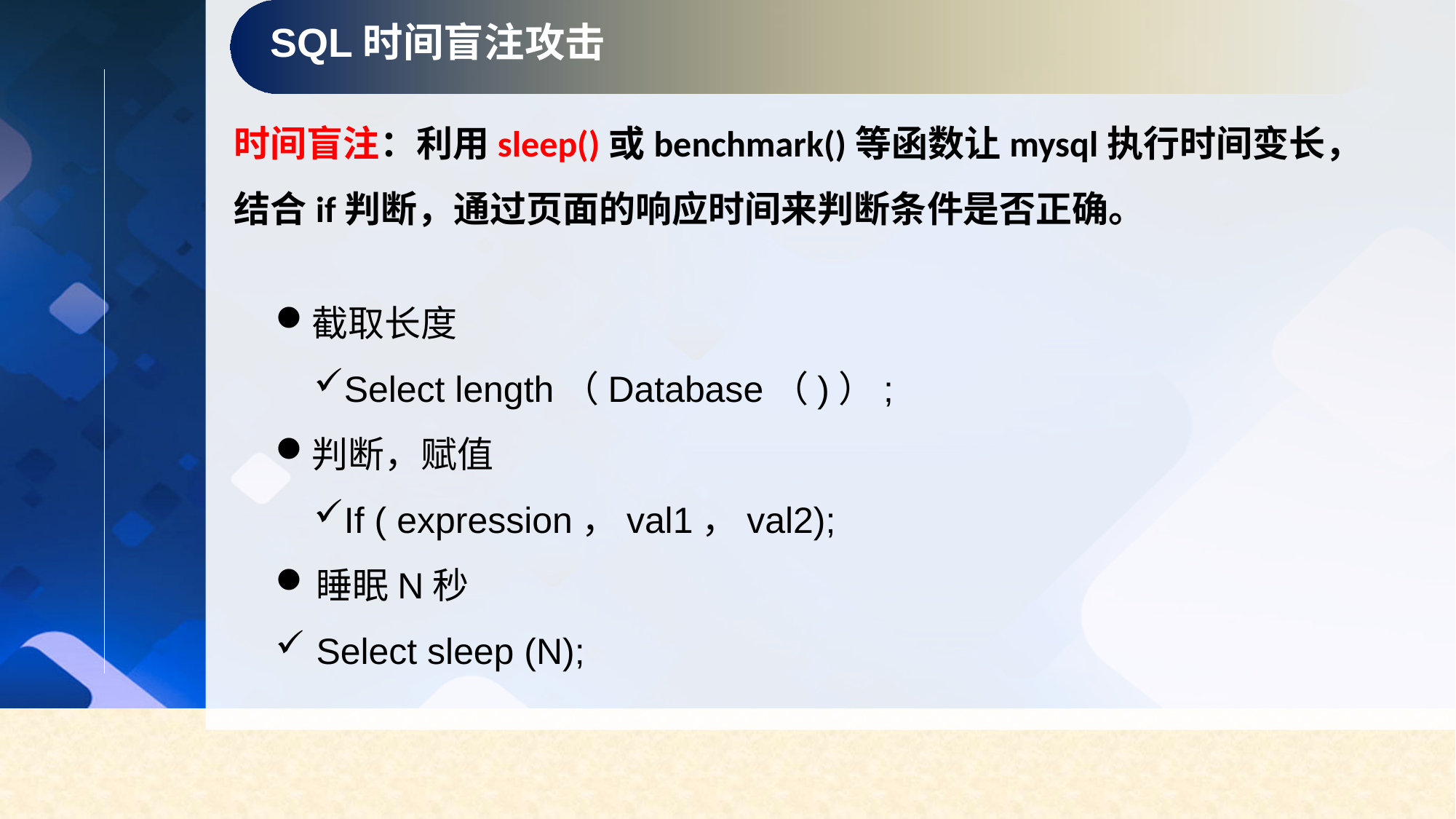

SQL时间盲注攻击
时间盲注：利用sleep()或benchmark()等函数让mysql执行时间变长，结合if判断，通过页面的响应时间来判断条件是否正确。

截取长度
Select length（Database（)）;
判断，赋值
If ( expression，val1，val2);
睡眠N秒
Select sleep (N);